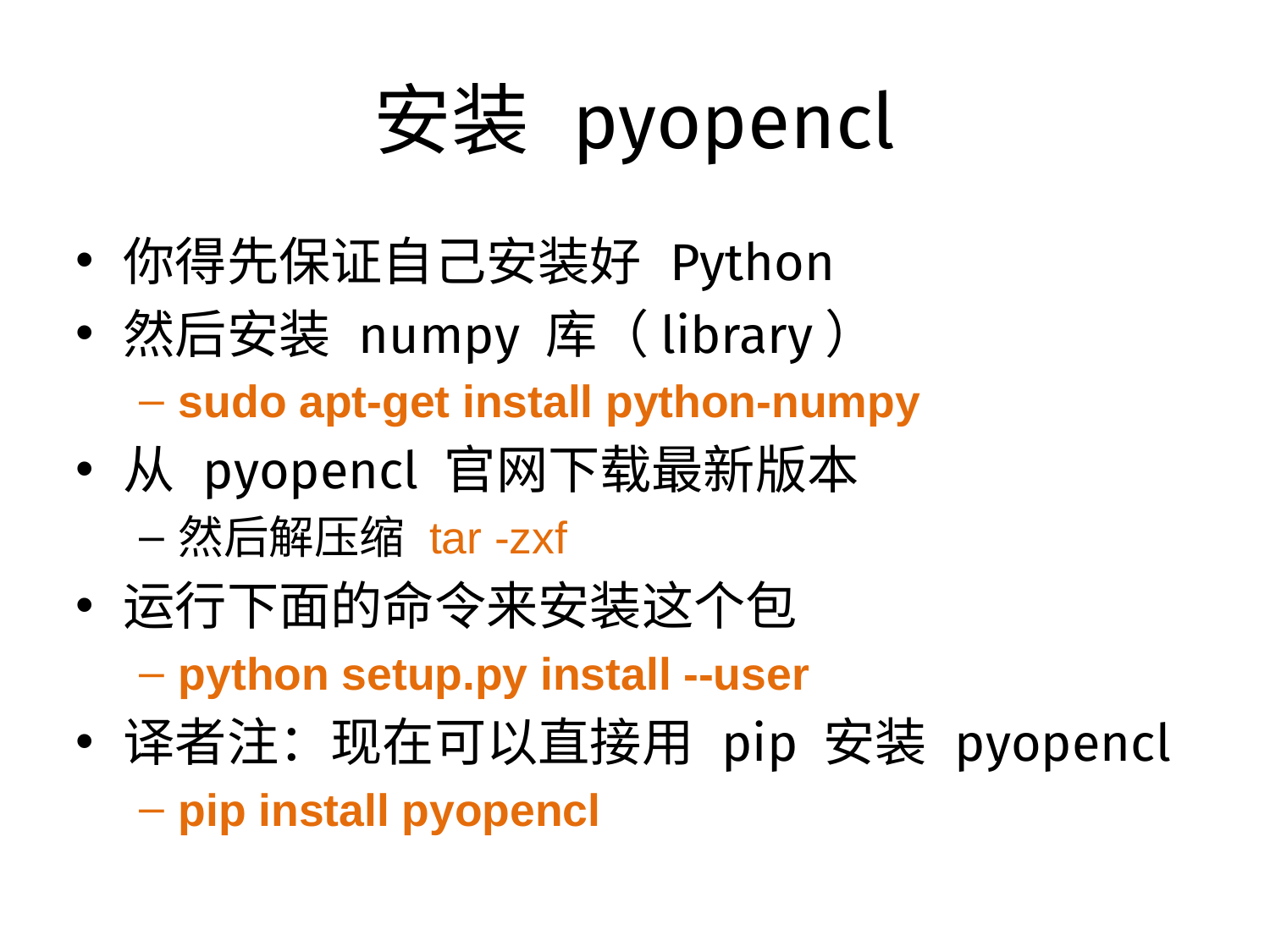

安装 pyopencl
你得先保证自己安装好 Python
然后安装 numpy 库（library）
sudo apt-get install python-numpy
从 pyopencl 官网下载最新版本
然后解压缩 tar -zxf
运行下面的命令来安装这个包
python setup.py install --user
译者注：现在可以直接用 pip 安装 pyopencl
pip install pyopencl